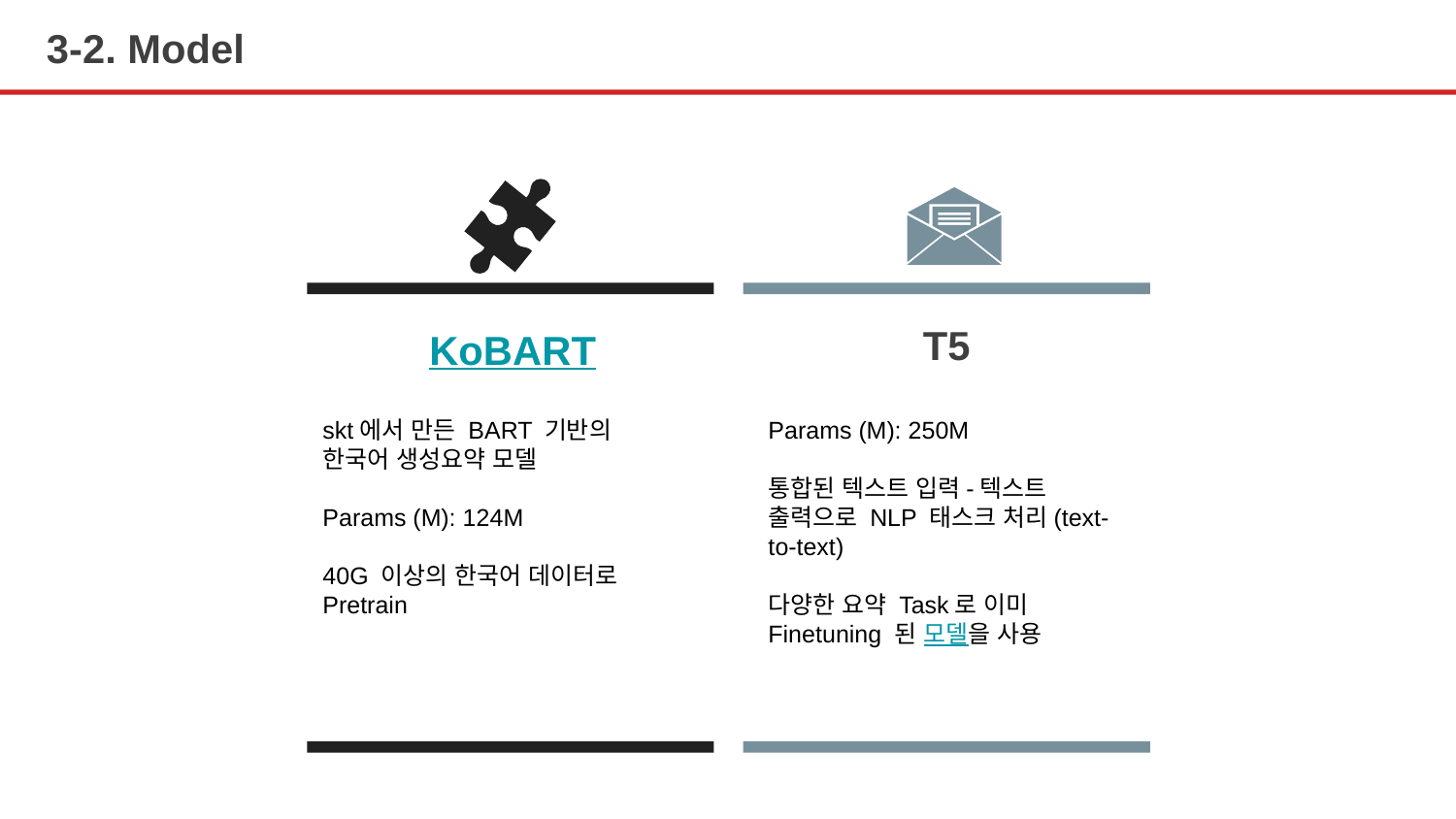

# 3-2. Model

KoBART

T5
Params (M): 250M

통합된 텍스트 입력-텍스트 출력으로 NLP 태스크 처리(text-to-text)

다양한 요약 Task로 이미 Finetuning 된 모델을 사용

skt에서 만든 BART 기반의 한국어 생성요약 모델

Params (M): 124M

40G 이상의 한국어 데이터로 Pretrain